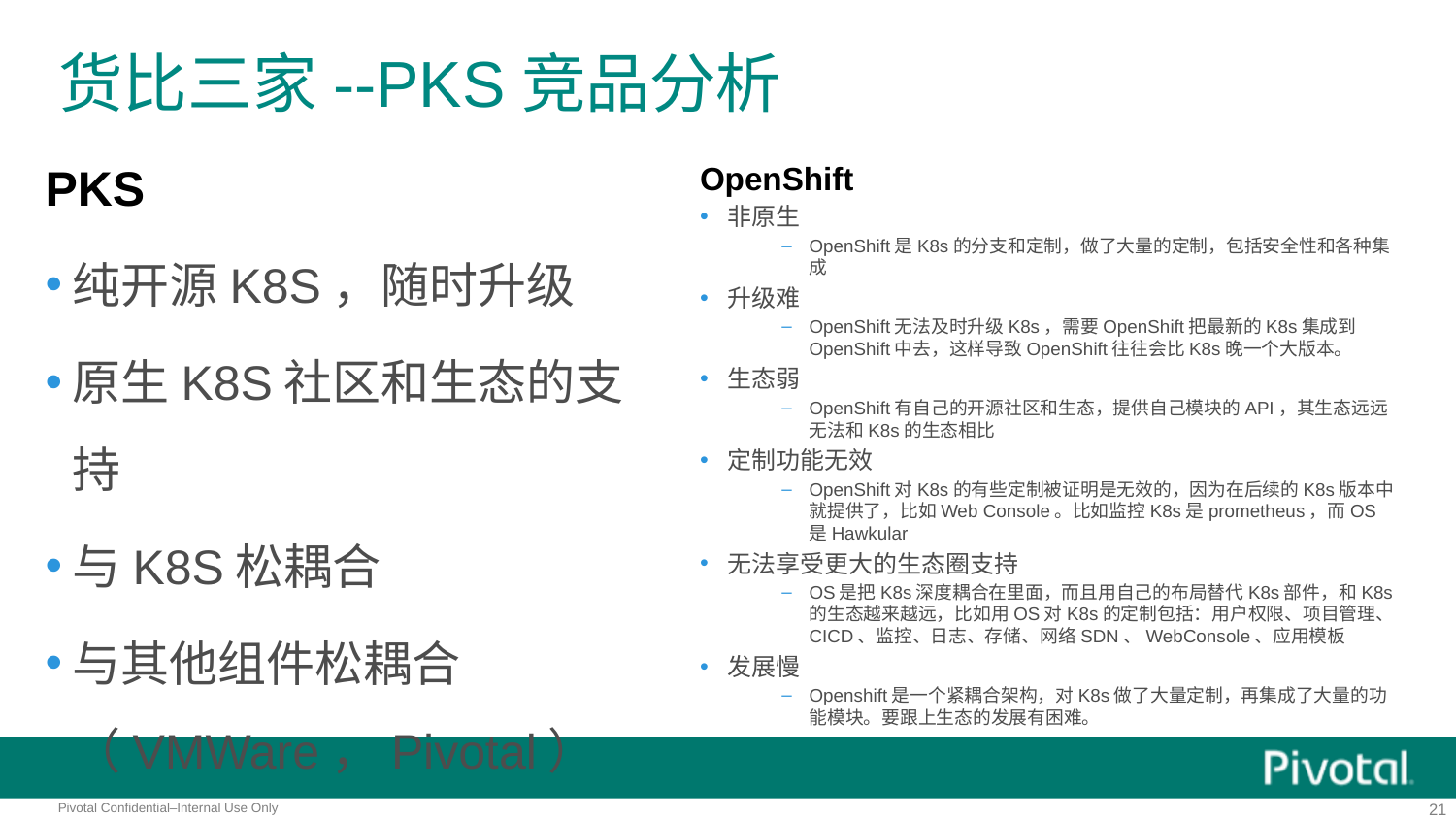

# 货比三家--PKS竞品分析
PKS
纯开源K8S，随时升级
原生K8S社区和生态的支持
与K8S松耦合
与其他组件松耦合（VMWare，Pivotal）
OpenShift
非原生
OpenShift是K8s的分支和定制，做了大量的定制，包括安全性和各种集成
升级难
OpenShift无法及时升级K8s，需要OpenShift把最新的K8s集成到OpenShift中去，这样导致OpenShift往往会比K8s晚一个大版本。
生态弱
OpenShift有自己的开源社区和生态，提供自己模块的API，其生态远远无法和K8s的生态相比
定制功能无效
OpenShift对K8s的有些定制被证明是无效的，因为在后续的K8s版本中就提供了，比如Web Console。比如监控K8s是prometheus，而OS是Hawkular
无法享受更大的生态圈支持
OS是把K8s深度耦合在里面，而且用自己的布局替代K8s部件，和K8s的生态越来越远，比如用OS对K8s的定制包括：用户权限、项目管理、CICD、监控、日志、存储、网络SDN、WebConsole、应用模板
发展慢
Openshift是一个紧耦合架构，对K8s做了大量定制，再集成了大量的功能模块。要跟上生态的发展有困难。